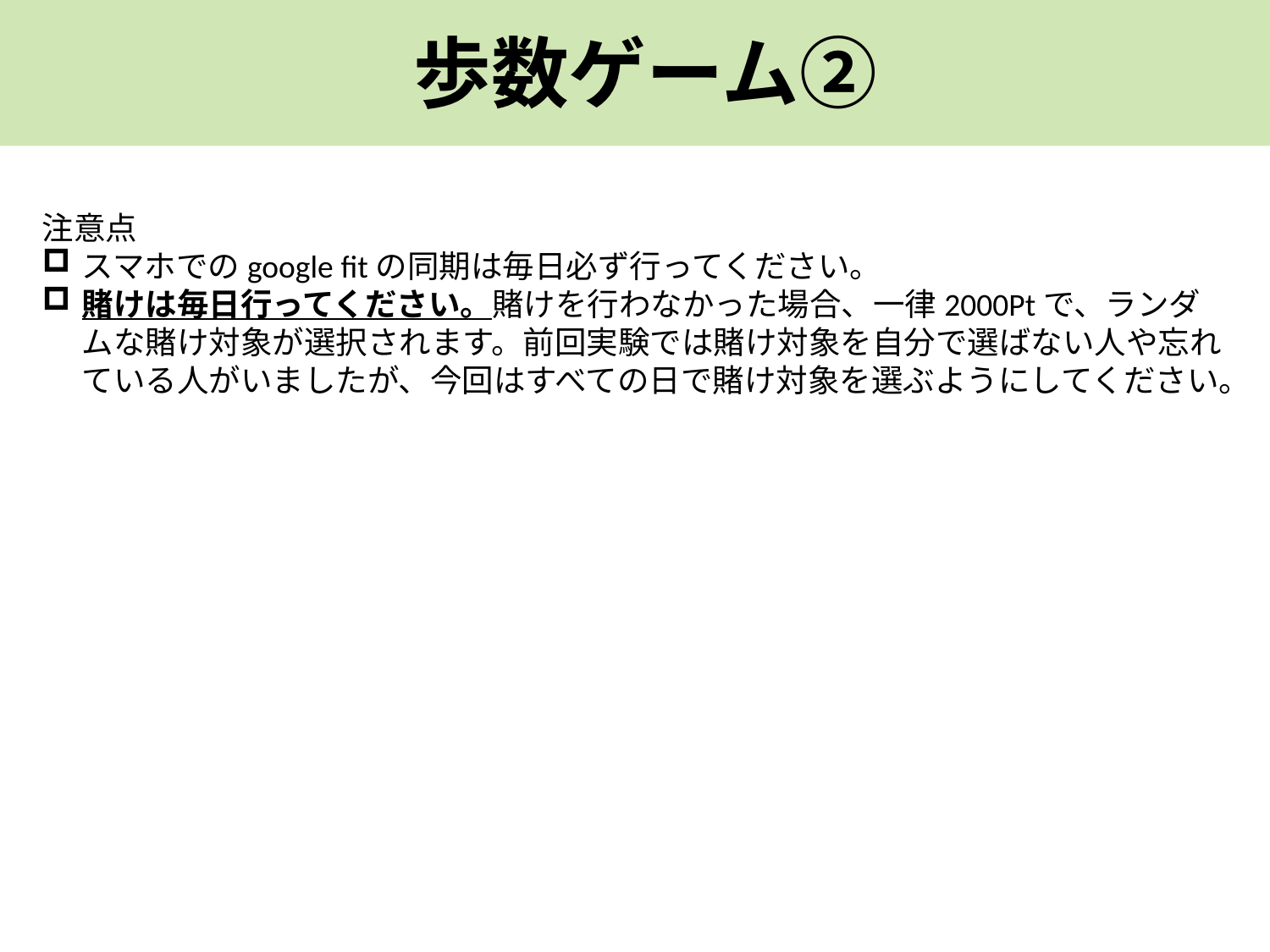

歩数ゲーム②
DERC
注意点
スマホでのgoogle fitの同期は毎日必ず行ってください。
賭けは毎日行ってください。賭けを行わなかった場合、一律2000Ptで、ランダムな賭け対象が選択されます。前回実験では賭け対象を自分で選ばない人や忘れている人がいましたが、今回はすべての日で賭け対象を選ぶようにしてください。